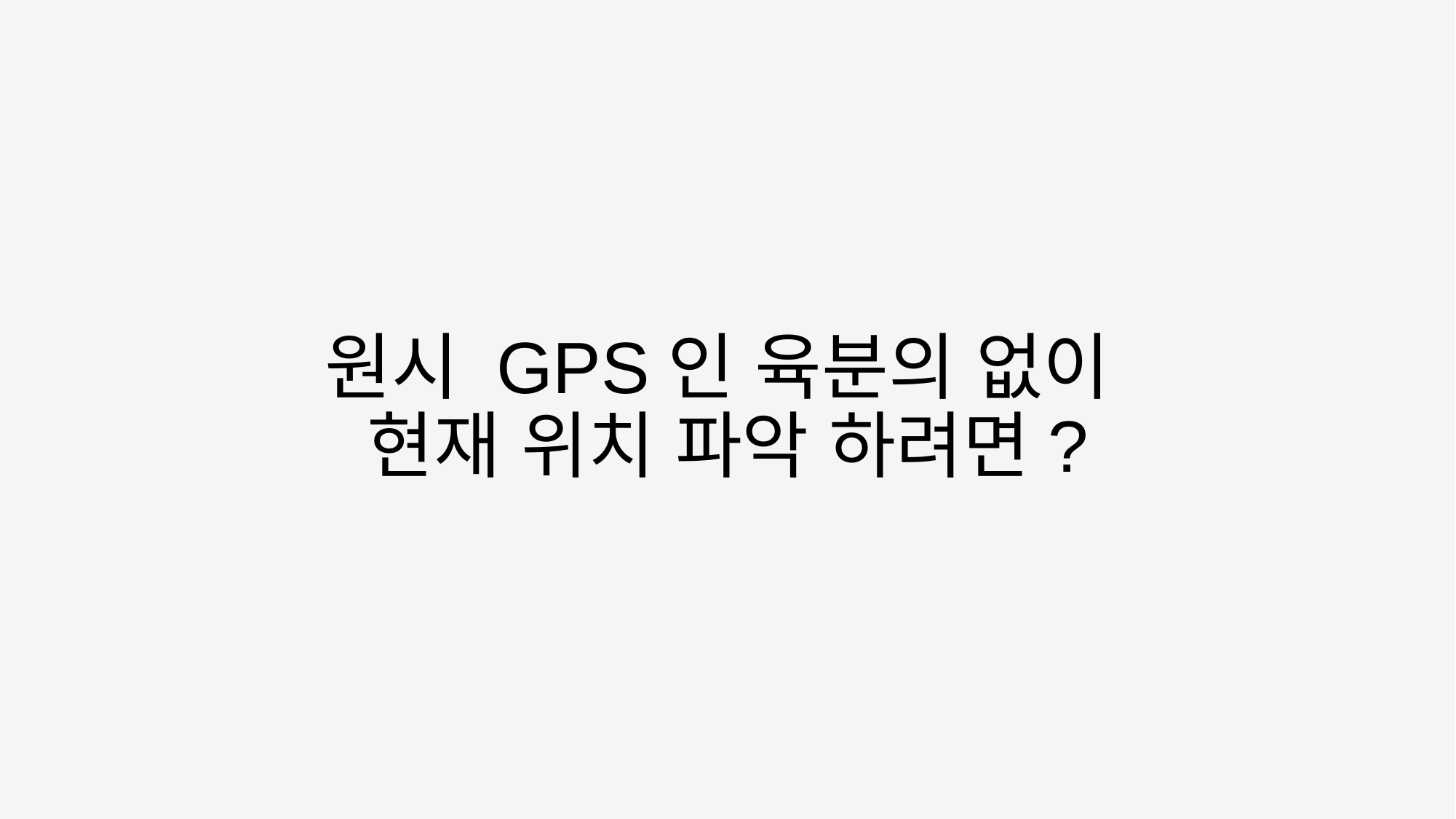

# 원시 GPS인 육분의 없이 현재 위치 파악 하려면?